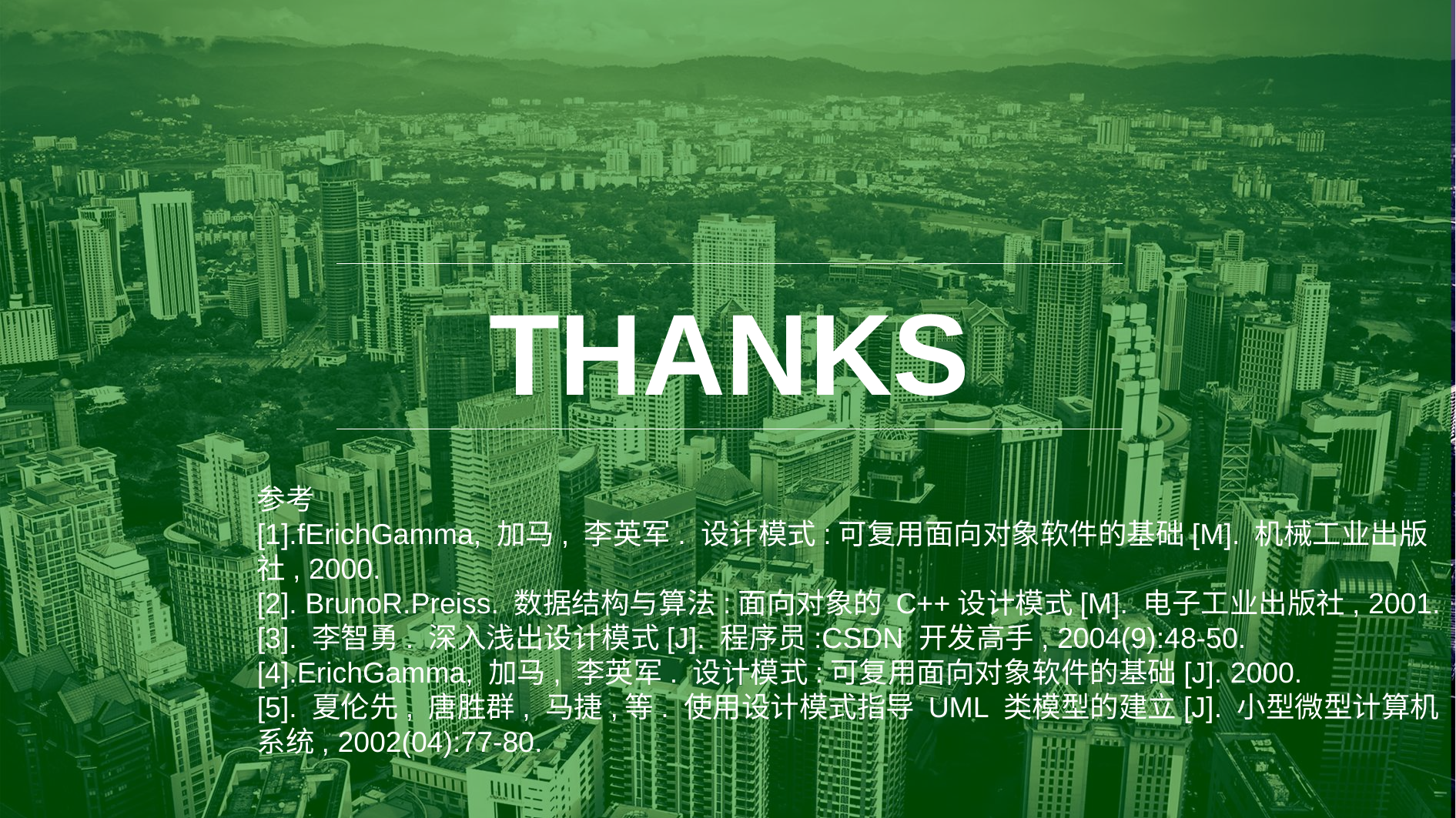

THANKS
参考
[1].fErichGamma, 加马, 李英军. 设计模式:可复用面向对象软件的基础[M]. 机械工业出版
社, 2000.
[2]. BrunoR.Preiss. 数据结构与算法:面向对象的 C++设计模式[M]. 电子工业出版社, 2001.
[3]. 李智勇. 深入浅出设计模式[J]. 程序员:CSDN 开发高手, 2004(9):48-50.
[4].ErichGamma, 加马, 李英军. 设计模式:可复用面向对象软件的基础[J]. 2000.
[5]. 夏伦先, 唐胜群, 马捷,等. 使用设计模式指导 UML 类模型的建立[J]. 小型微型计算机
系统, 2002(04):77-80.